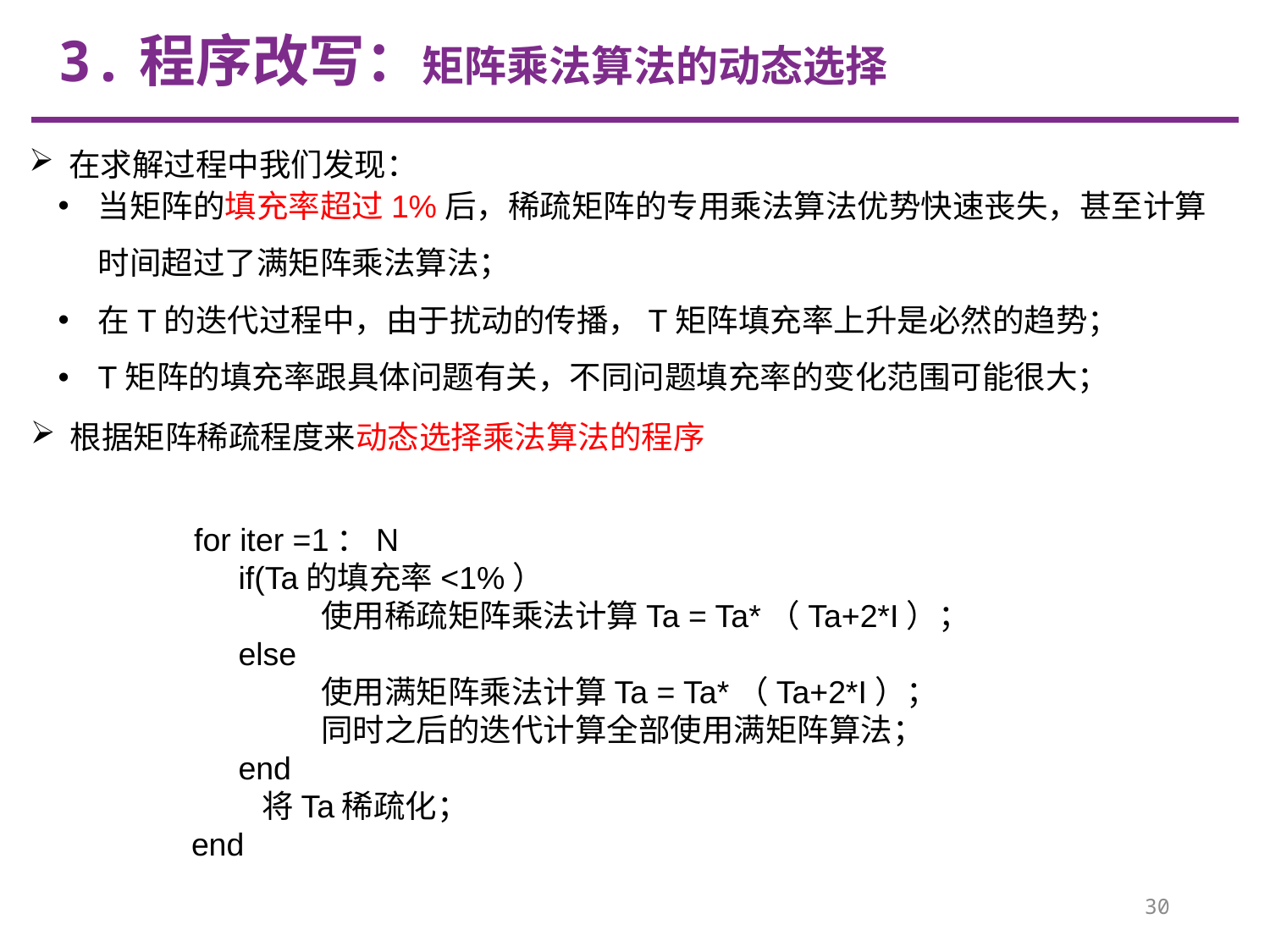

3.程序改写：矩阵乘法算法的动态选择
在求解过程中我们发现：
当矩阵的填充率超过1%后，稀疏矩阵的专用乘法算法优势快速丧失，甚至计算时间超过了满矩阵乘法算法；
在T的迭代过程中，由于扰动的传播，T矩阵填充率上升是必然的趋势；
T矩阵的填充率跟具体问题有关，不同问题填充率的变化范围可能很大；

根据矩阵稀疏程度来动态选择乘法算法的程序
	for iter =1：N
	     if(Ta的填充率<1%）
 		使用稀疏矩阵乘法计算Ta = Ta*（Ta+2*I）；
	     else
		使用满矩阵乘法计算Ta = Ta*（Ta+2*I）；
		同时之后的迭代计算全部使用满矩阵算法；
	     end
                          将Ta稀疏化；
              end
30